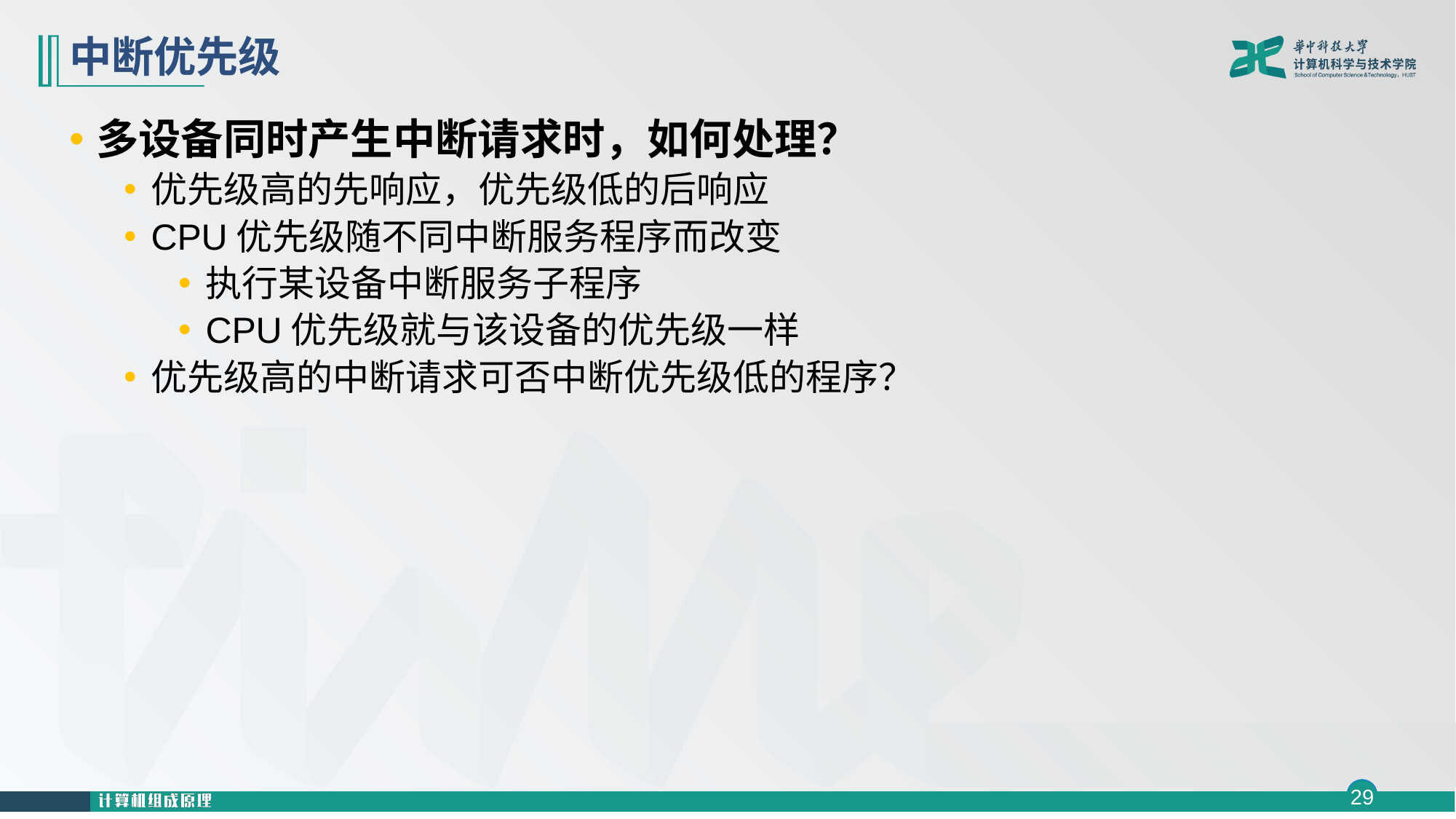

# 中断优先级
多设备同时产生中断请求时，如何处理？
优先级高的先响应，优先级低的后响应
CPU优先级随不同中断服务程序而改变
执行某设备中断服务子程序
CPU优先级就与该设备的优先级一样
优先级高的中断请求可否中断优先级低的程序？